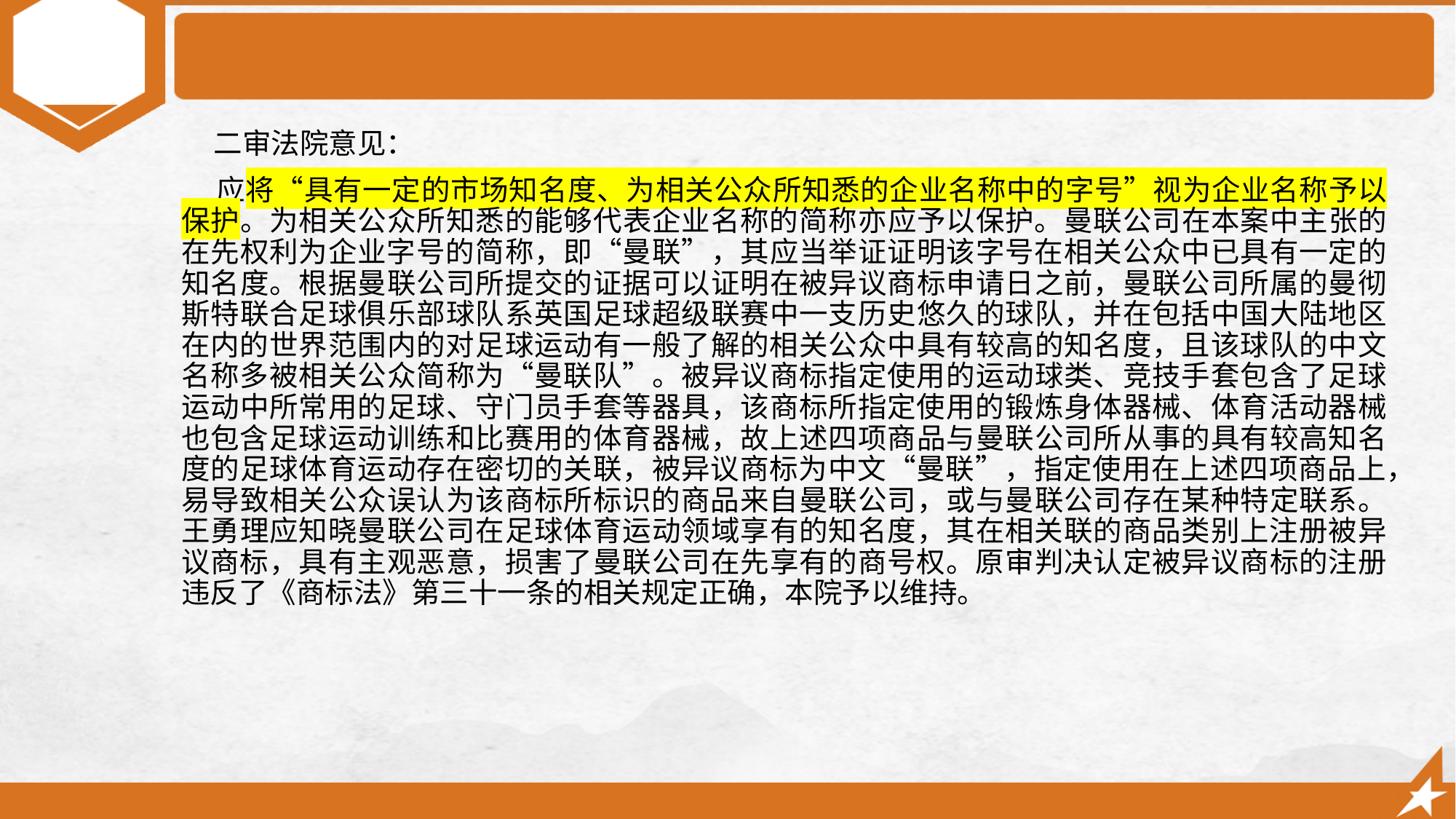

二审法院意见：
    应将“具有一定的市场知名度、为相关公众所知悉的企业名称中的字号”视为企业名称予以保护。为相关公众所知悉的能够代表企业名称的简称亦应予以保护。曼联公司在本案中主张的在先权利为企业字号的简称，即“曼联”，其应当举证证明该字号在相关公众中已具有一定的知名度。根据曼联公司所提交的证据可以证明在被异议商标申请日之前，曼联公司所属的曼彻斯特联合足球俱乐部球队系英国足球超级联赛中一支历史悠久的球队，并在包括中国大陆地区在内的世界范围内的对足球运动有一般了解的相关公众中具有较高的知名度，且该球队的中文名称多被相关公众简称为“曼联队”。被异议商标指定使用的运动球类、竞技手套包含了足球运动中所常用的足球、守门员手套等器具，该商标所指定使用的锻炼身体器械、体育活动器械也包含足球运动训练和比赛用的体育器械，故上述四项商品与曼联公司所从事的具有较高知名度的足球体育运动存在密切的关联，被异议商标为中文“曼联”，指定使用在上述四项商品上，易导致相关公众误认为该商标所标识的商品来自曼联公司，或与曼联公司存在某种特定联系。王勇理应知晓曼联公司在足球体育运动领域享有的知名度，其在相关联的商品类别上注册被异议商标，具有主观恶意，损害了曼联公司在先享有的商号权。原审判决认定被异议商标的注册违反了《商标法》第三十一条的相关规定正确，本院予以维持。